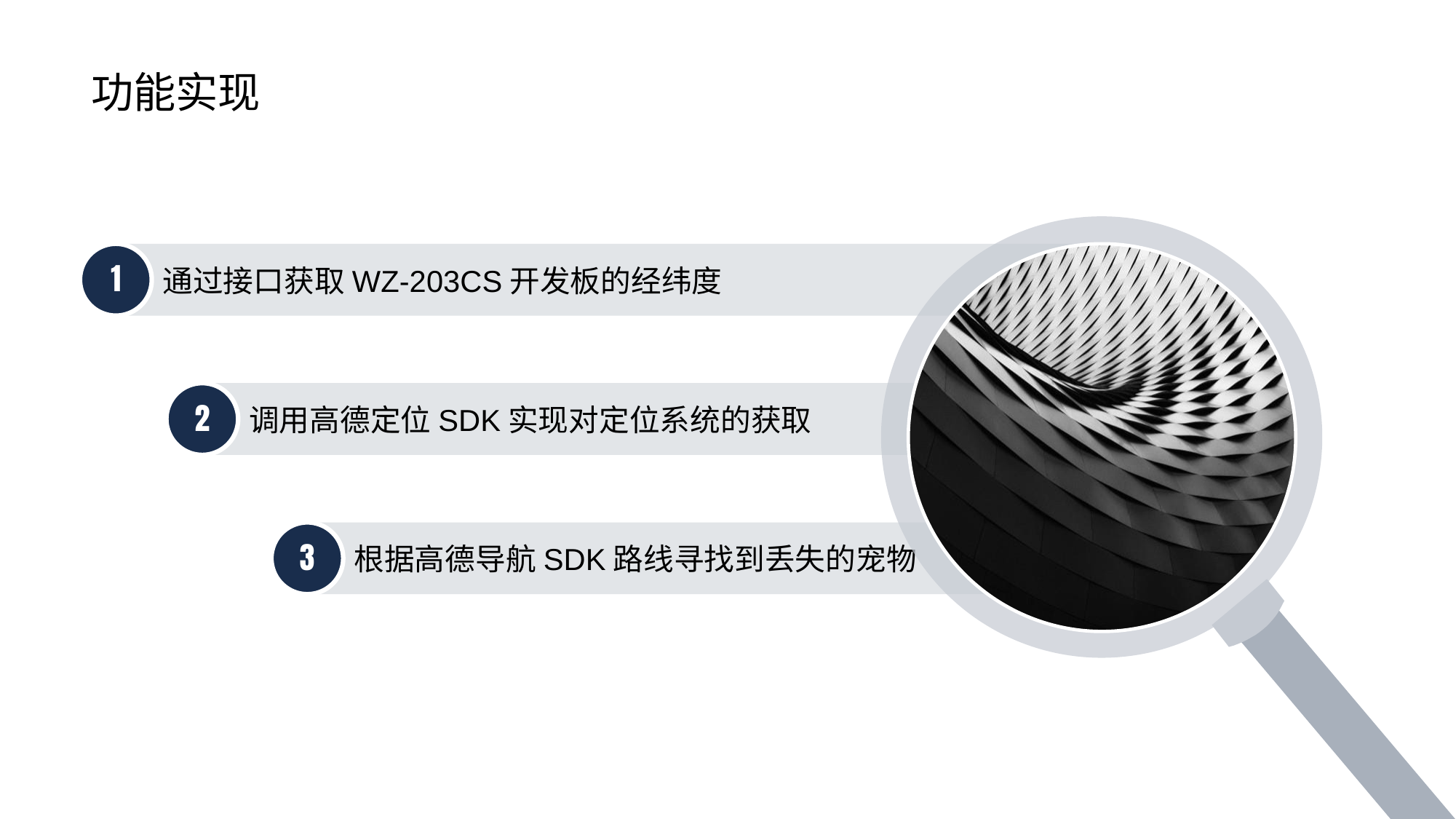

# 功能实现

1

通过接口获取WZ-203CS开发板的经纬度
2

调用高德定位SDK实现对定位系统的获取
3

根据高德导航SDK路线寻找到丢失的宠物

7